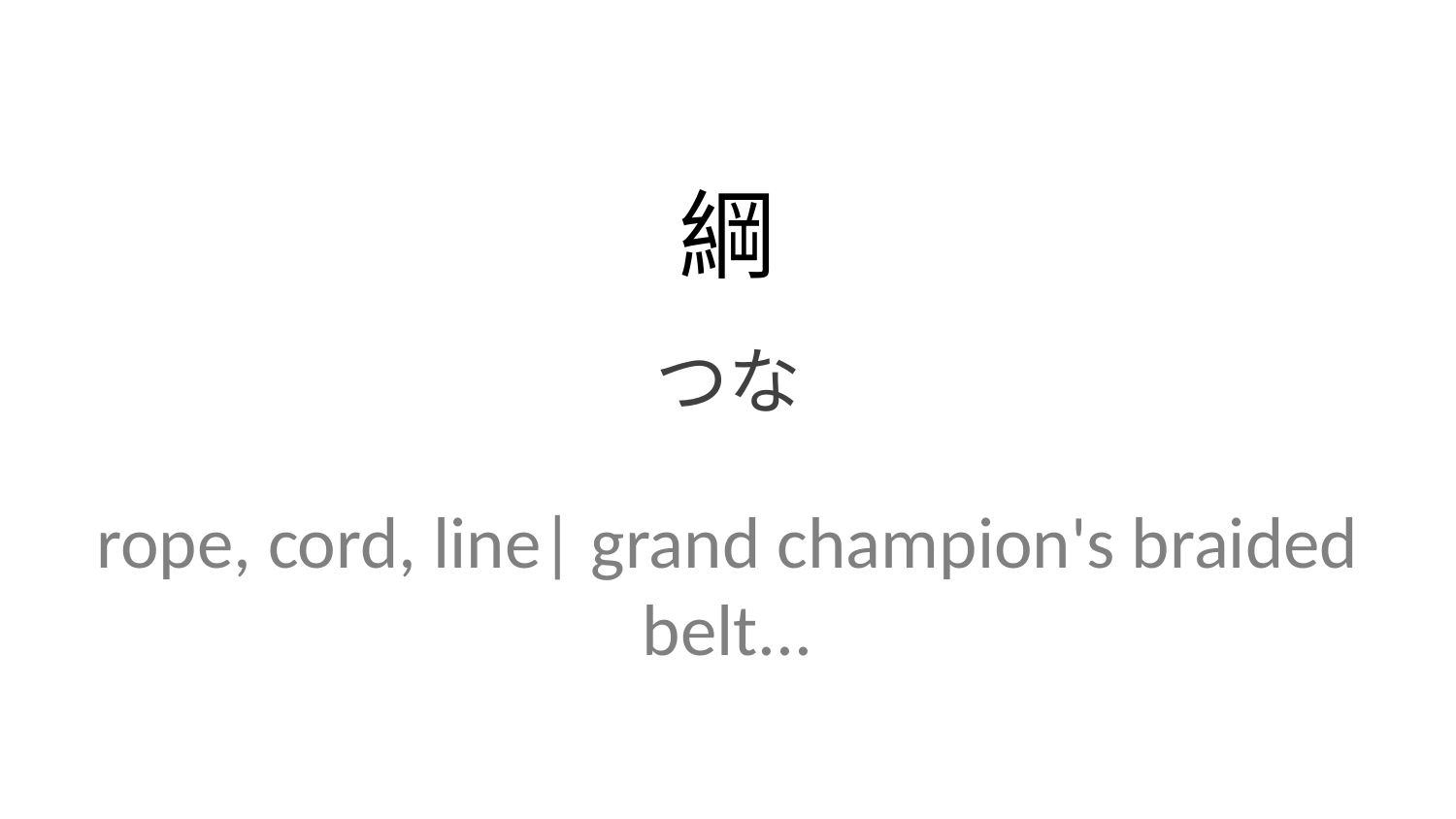

綱

つな
rope, cord, line| grand champion's braided belt...